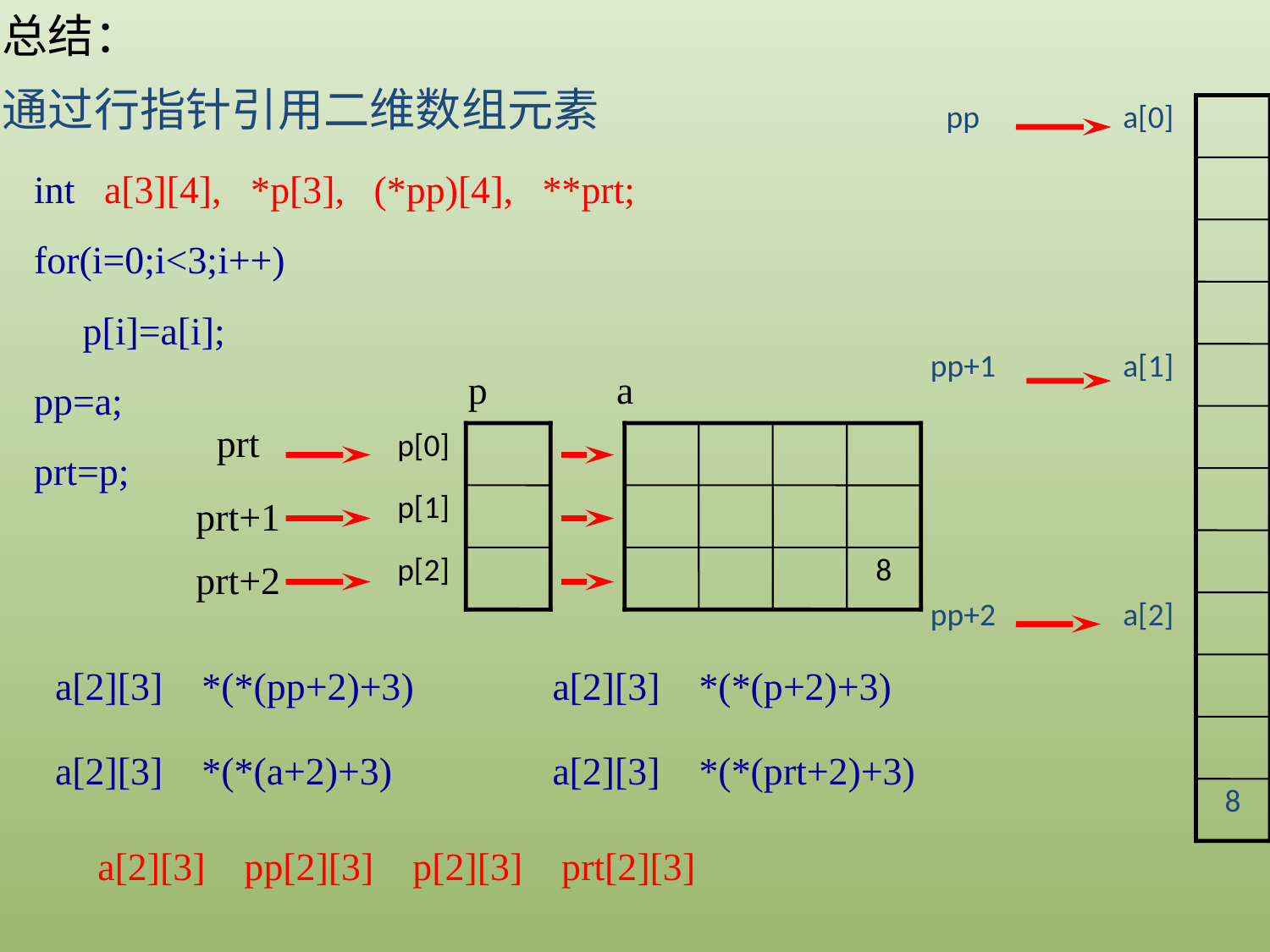

总结：
通过行指针引用二维数组元素
pp

a[0]

pp+1

a[1]

pp+2

a[2]

8

int   a[3][4],   *p[3],   (*pp)[4],   **prt;
for(i=0;i<3;i++)
     p[i]=a[i];
pp=a;
prt=p;
p
a
prt
p[0]

p[1]

prt+1

p[2]

8
prt+2

a[2][3]    *(*(pp+2)+3)
a[2][3]    *(*(p+2)+3)
a[2][3]    *(*(a+2)+3)
a[2][3]    *(*(prt+2)+3)
a[2][3]    pp[2][3]    p[2][3]    prt[2][3]
526